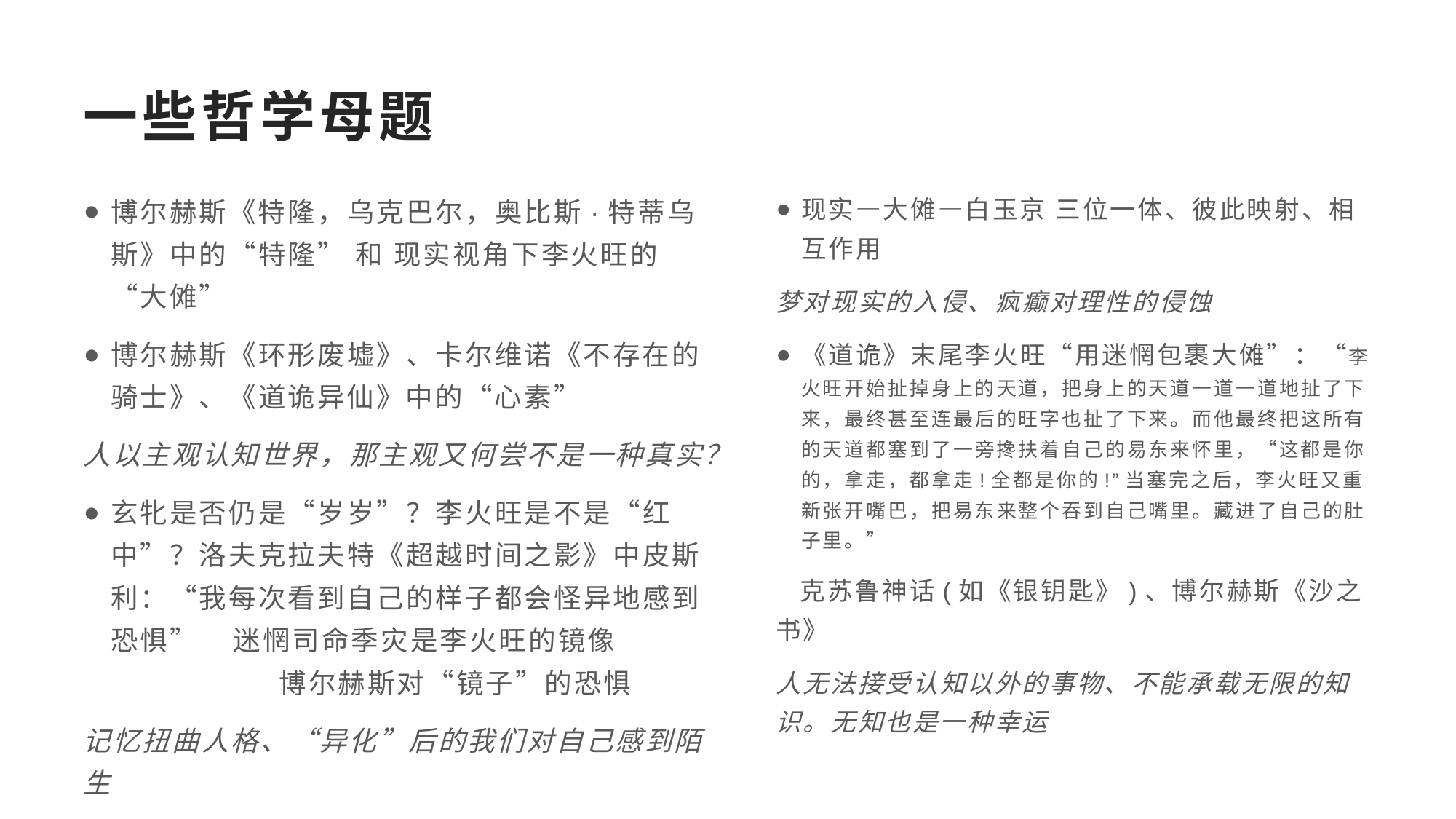

# 一些哲学母题
博尔赫斯《特隆，乌克巴尔，奥比斯·特蒂乌斯》中的“特隆” 和 现实视角下李火旺的“大傩”
博尔赫斯《环形废墟》、卡尔维诺《不存在的骑士》、《道诡异仙》中的“心素”
人以主观认知世界，那主观又何尝不是一种真实？
玄牝是否仍是“岁岁”？李火旺是不是“红中”？洛夫克拉夫特《超越时间之影》中皮斯利：“我每次看到自己的样子都会怪异地感到恐惧”    迷惘司命季灾是李火旺的镜像		       博尔赫斯对“镜子”的恐惧
记忆扭曲人格、“异化”后的我们对自己感到陌生
现实—大傩—白玉京 三位一体、彼此映射、相互作用
梦对现实的入侵、疯癫对理性的侵蚀
《道诡》末尾李火旺“用迷惘包裹大傩”：“李火旺开始扯掉身上的天道，把身上的天道一道一道地扯了下来，最终甚至连最后的旺字也扯了下来。而他最终把这所有的天道都塞到了一旁搀扶着自己的易东来怀里，“这都是你的，拿走，都拿走!全都是你的!”当塞完之后，李火旺又重新张开嘴巴，把易东来整个吞到自己嘴里。藏进了自己的肚子里。”
   克苏鲁神话(如《银钥匙》)、博尔赫斯《沙之书》
人无法接受认知以外的事物、不能承载无限的知识。无知也是一种幸运